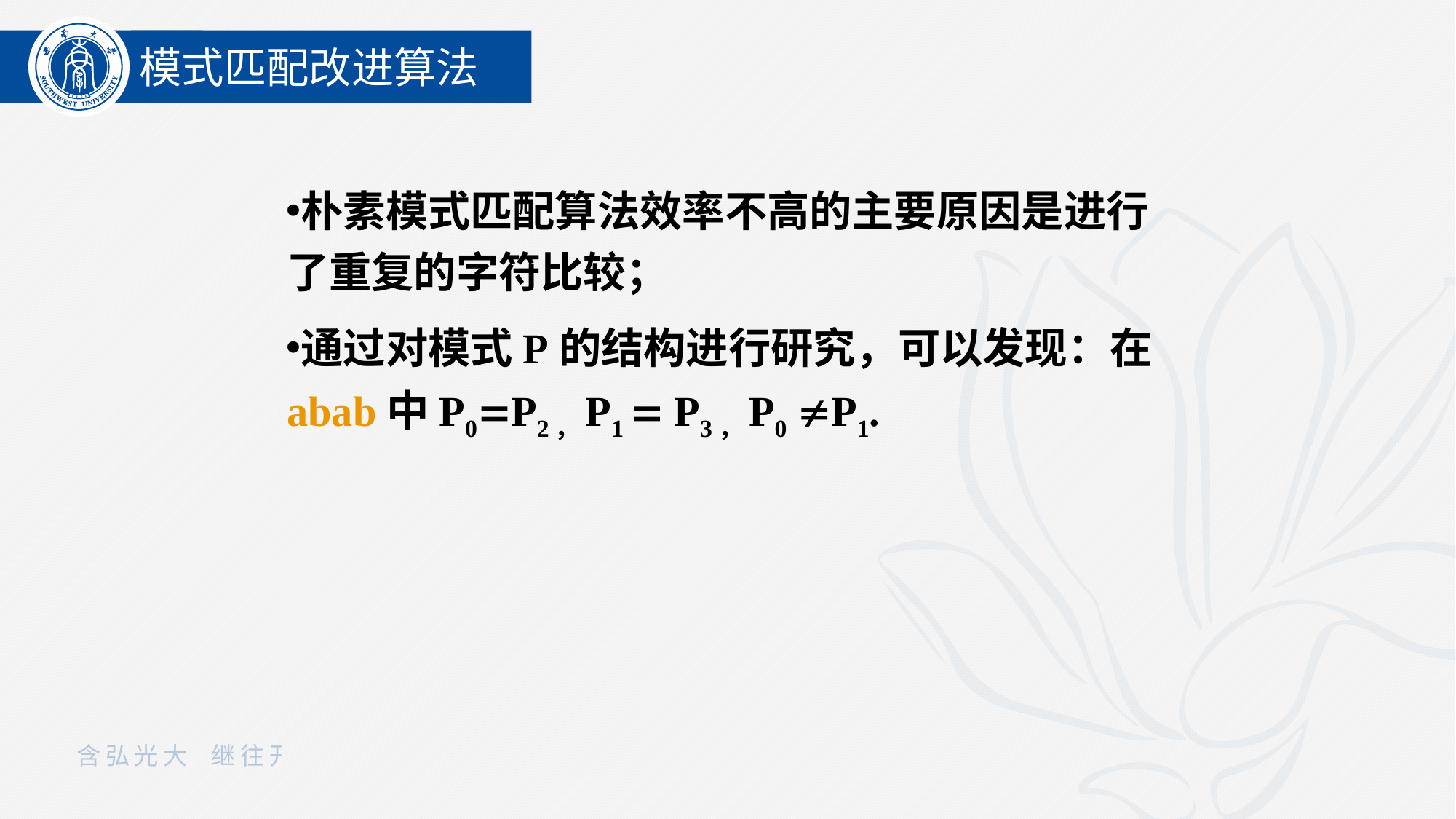

模式匹配改进算法
朴素模式匹配算法效率不高的主要原因是进行了重复的字符比较；
通过对模式P的结构进行研究，可以发现：在 abab中P0=P2，P1 = P3，P0 ≠P1.